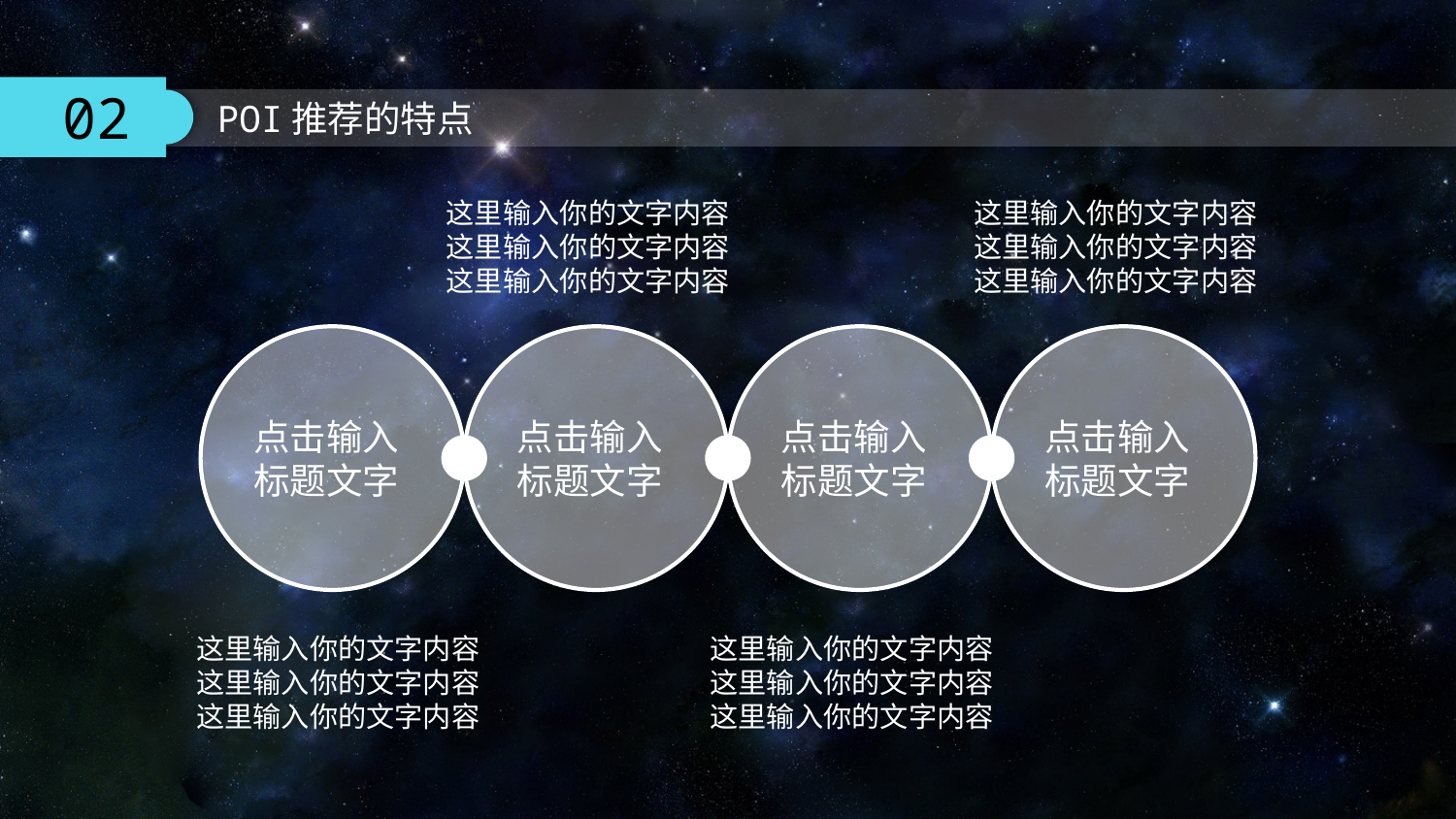

这里输入你的文字内容
这里输入你的文字内容
这里输入你的文字内容
这里输入你的文字内容
这里输入你的文字内容
这里输入你的文字内容
这里输入你的文字内容
这里输入你的文字内容
这里输入你的文字内容
这里输入你的文字内容
这里输入你的文字内容
这里输入你的文字内容

点击输入
标题文字

点击输入
标题文字

点击输入
标题文字

点击输入
标题文字